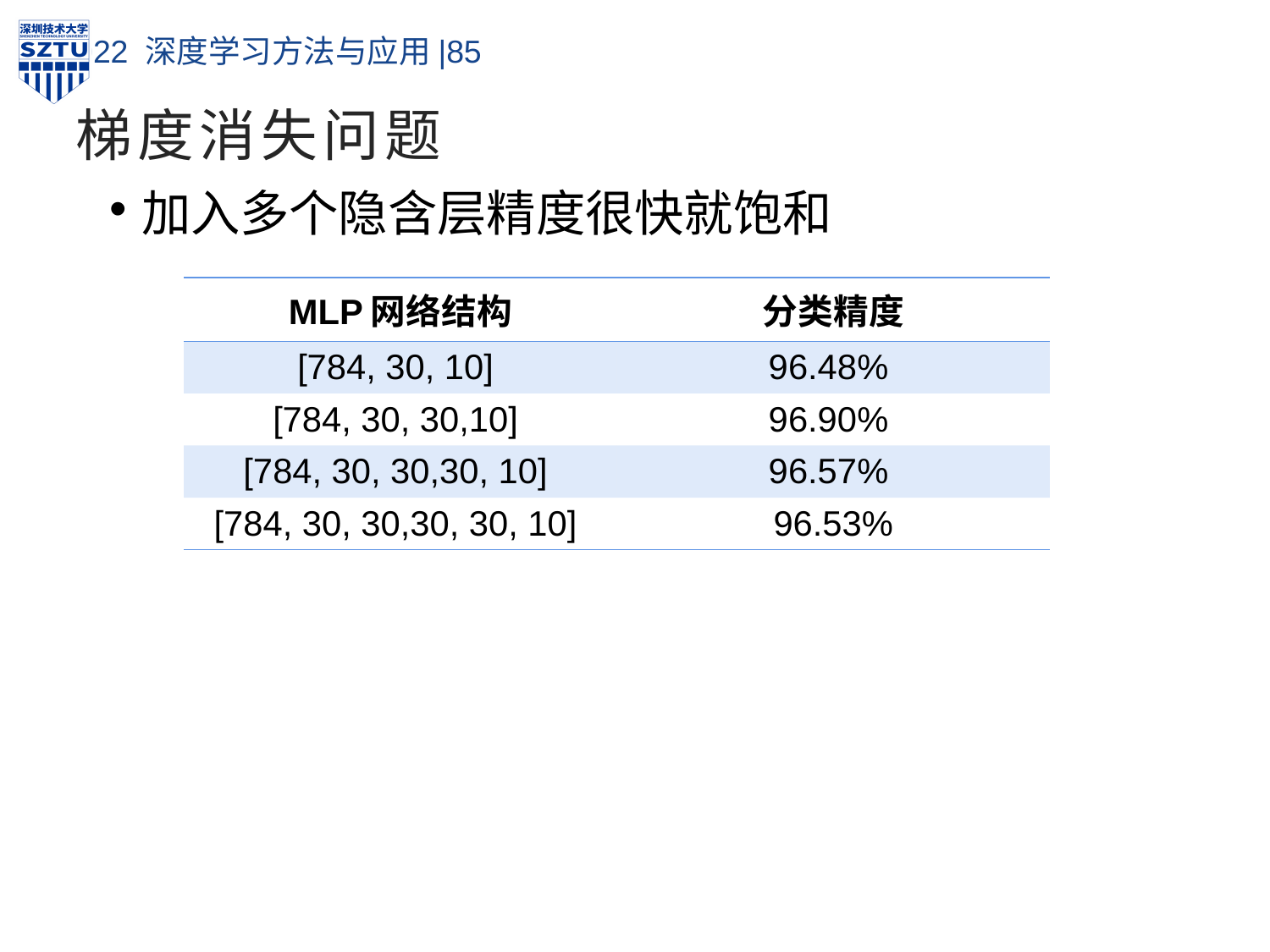

# 梯度消失问题
加入多个隐含层精度很快就饱和
| MLP网络结构 | 分类精度 |
| --- | --- |
| [784, 30, 10] | 96.48% |
| [784, 30, 30,10] | 96.90% |
| [784, 30, 30,30, 10] | 96.57% |
| [784, 30, 30,30, 30, 10] | 96.53% |
85